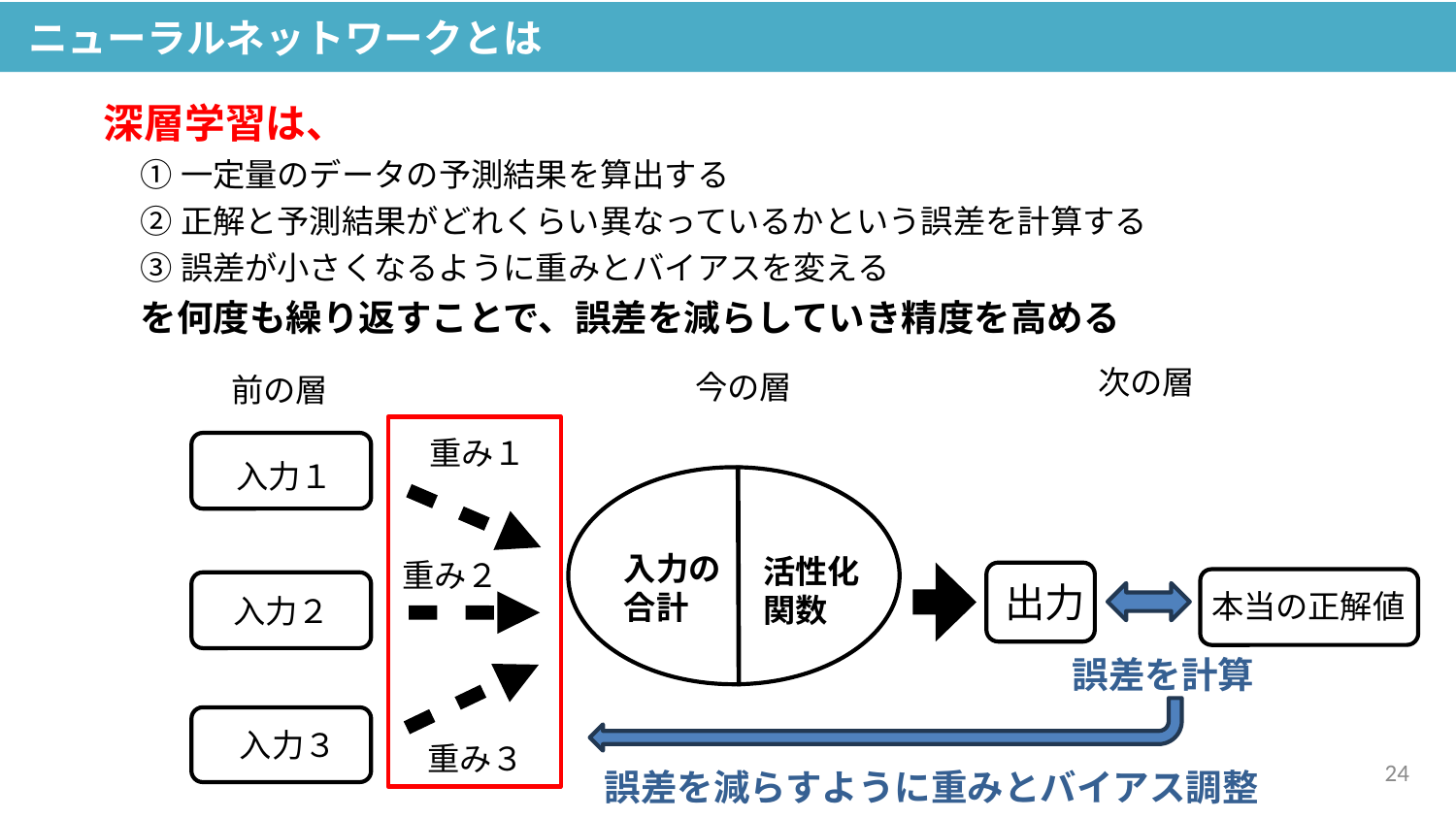

ニューラルネットワークとは
深層学習は、
①一定量のデータの予測結果を算出する
②正解と予測結果がどれくらい異なっているかという誤差を計算する
③誤差が小さくなるように重みとバイアスを変える
を何度も繰り返すことで、誤差を減らしていき精度を高める
次の層
今の層
前の層

重み１

入力１

入力の
合計
活性化
関数
重み２

出力

本当の正解値
入力２

 誤差を計算

入力３
重み３
24
誤差を減らすように​重みとバイアス調整